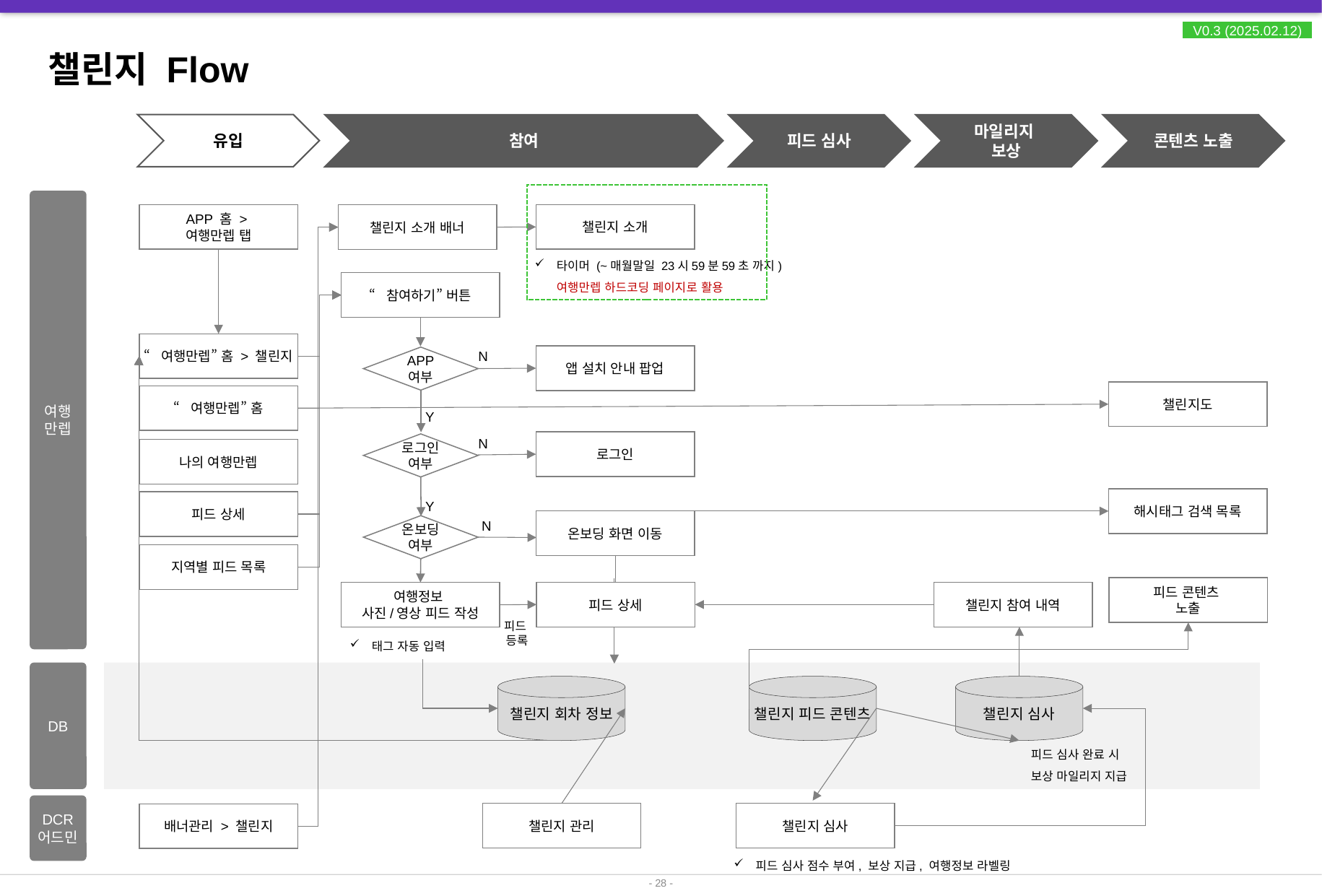

V0.3 (2025.02.12)
# 챌린지 Flow
유입
참여
피드 심사
마일리지
보상
콘텐츠 노출

여행
만렙
APP 홈 >
여행만렙 탭
챌린지 소개
챌린지 소개 배너
타이머 (~매월말일 23시59분59초 까지)
여행만렙 하드코딩 페이지로 활용
“참여하기” 버튼
“여행만렙” 홈 > 챌린지
앱 설치 안내 팝업
APP 여부
N
챌린지도
“여행만렙” 홈
Y
로그인
로그인
여부
N
나의 여행만렙
해시태그 검색 목록
피드 상세
Y
온보딩 화면 이동
온보딩
여부
N
지역별 피드 목록
피드 콘텐츠
노출
피드 상세
챌린지 참여 내역
여행정보
사진/영상 피드 작성
피드
등록
태그 자동 입력
DB

챌린지 회차 정보
챌린지 피드 콘텐츠
챌린지 심사
피드 심사 완료 시
보상 마일리지 지급
DCR
어드민
챌린지 관리
챌린지 심사
배너관리 > 챌린지
피드 심사 점수 부여, 보상 지급, 여행정보 라벨링
- 28 -